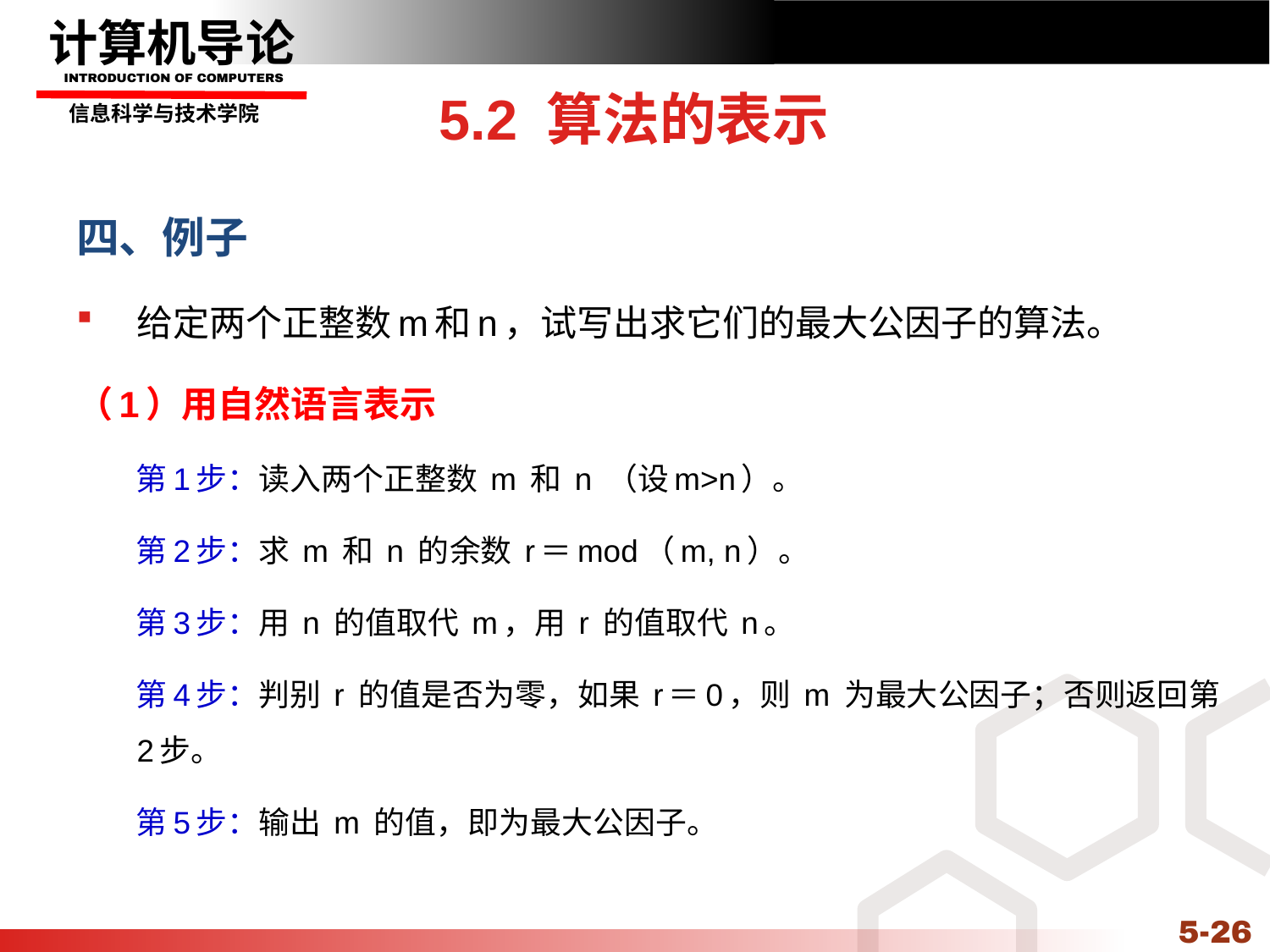

# 5.2 算法的表示
四、例子
给定两个正整数m和n，试写出求它们的最大公因子的算法。
（1）用自然语言表示
第1步：读入两个正整数 m 和 n （设m>n）。
第2步：求 m 和 n 的余数 r＝mod（m, n）。
第3步：用 n 的值取代 m，用 r 的值取代 n。
第4步：判别 r 的值是否为零，如果 r＝0，则 m 为最大公因子；否则返回第2步。
第5步：输出 m 的值，即为最大公因子。
5-26